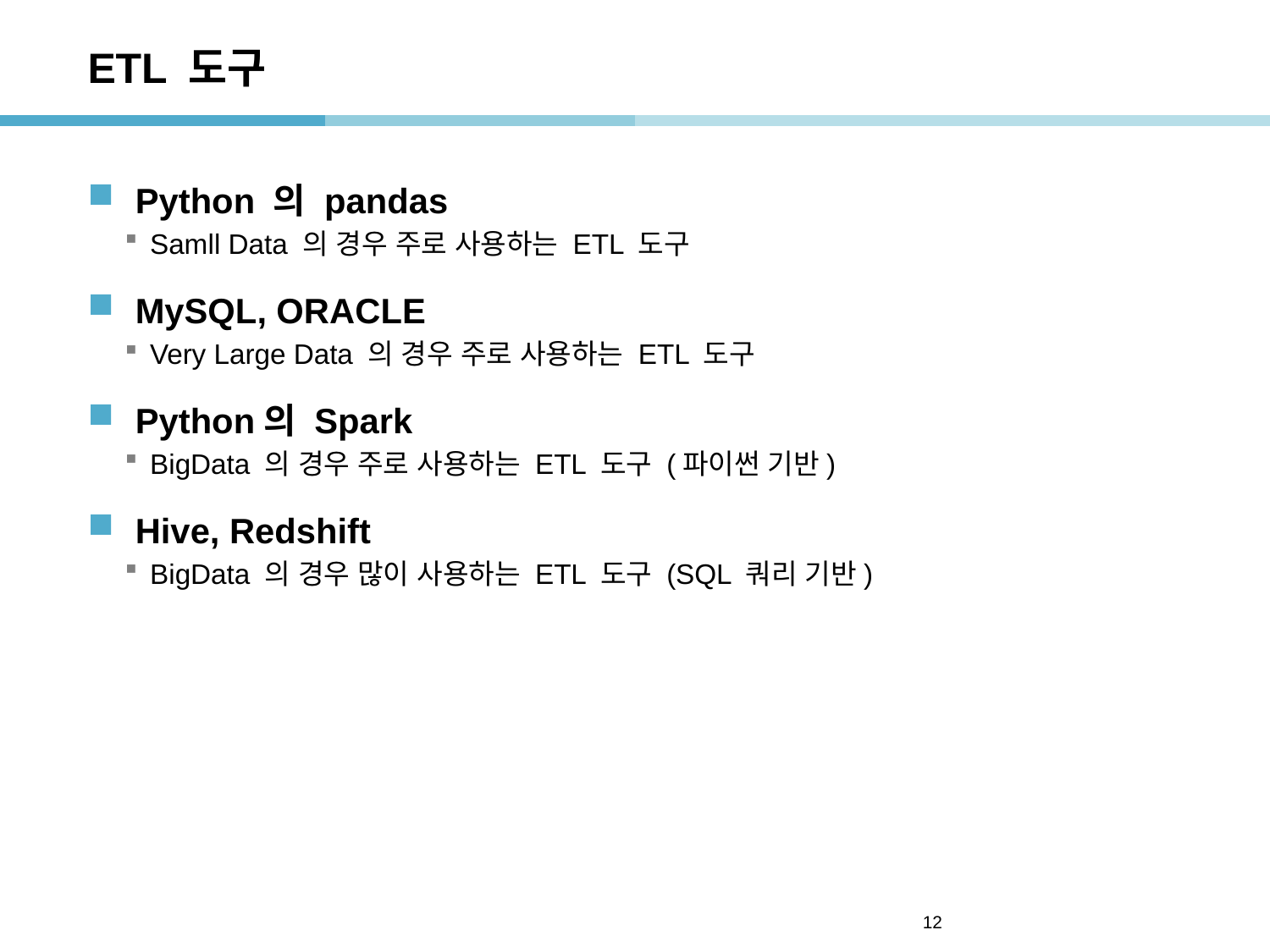

# ETL 도구
Python 의 pandas
Samll Data 의 경우 주로 사용하는 ETL 도구
MySQL, ORACLE
Very Large Data 의 경우 주로 사용하는 ETL 도구
Python의 Spark
BigData 의 경우 주로 사용하는 ETL 도구 (파이썬 기반)
Hive, Redshift
BigData 의 경우 많이 사용하는 ETL 도구 (SQL 쿼리 기반)

12